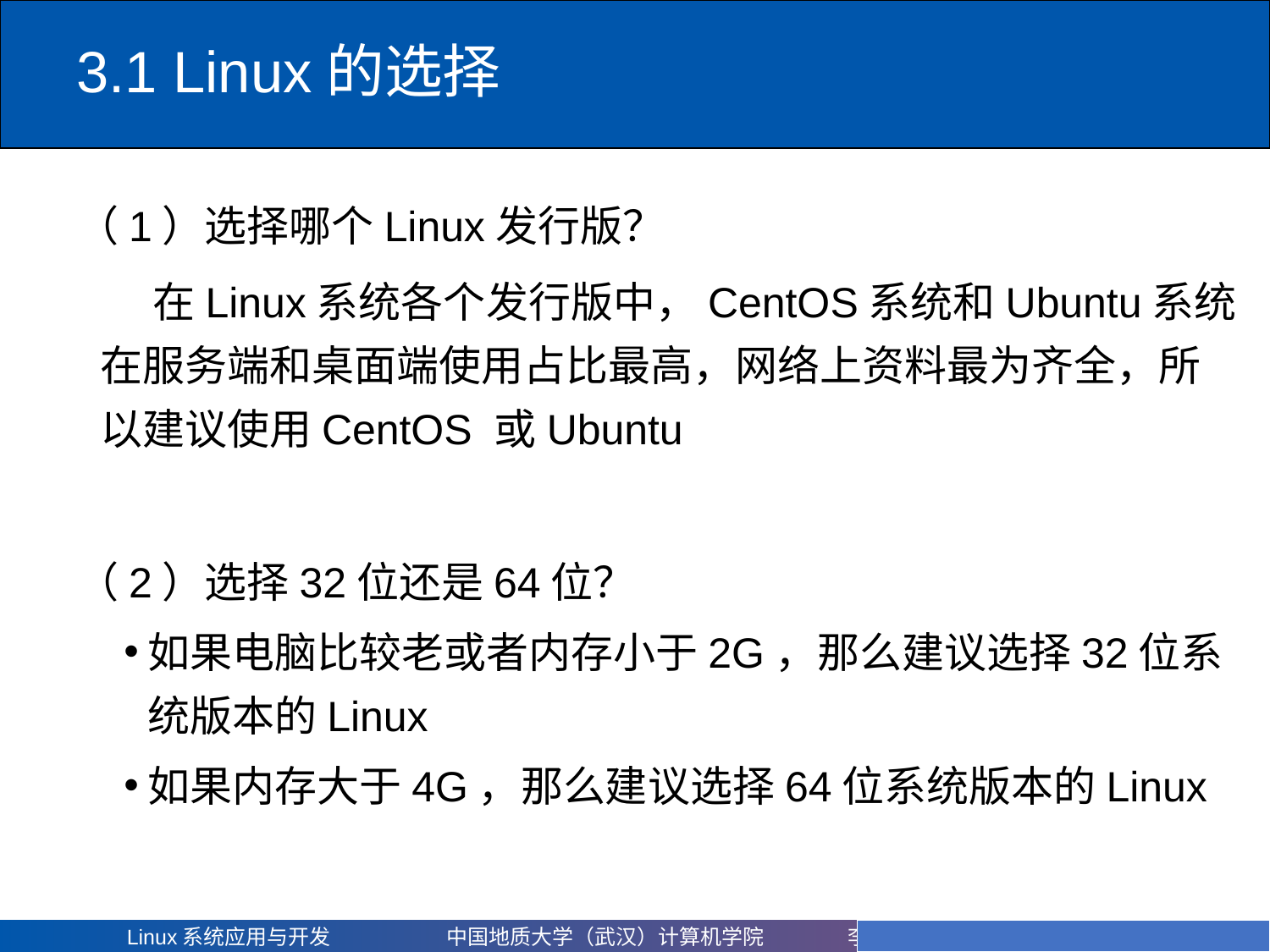

# 3.1 Linux的选择
（1）选择哪个Linux发行版？
       在Linux系统各个发行版中，CentOS系统和Ubuntu系统在服务端和桌面端使用占比最高，网络上资料最为齐全，所以建议使用CentOS 或Ubuntu

（2）选择32位还是64位？
如果电脑比较老或者内存小于2G，那么建议选择32位系统版本的Linux
如果内存大于4G，那么建议选择64位系统版本的Linux